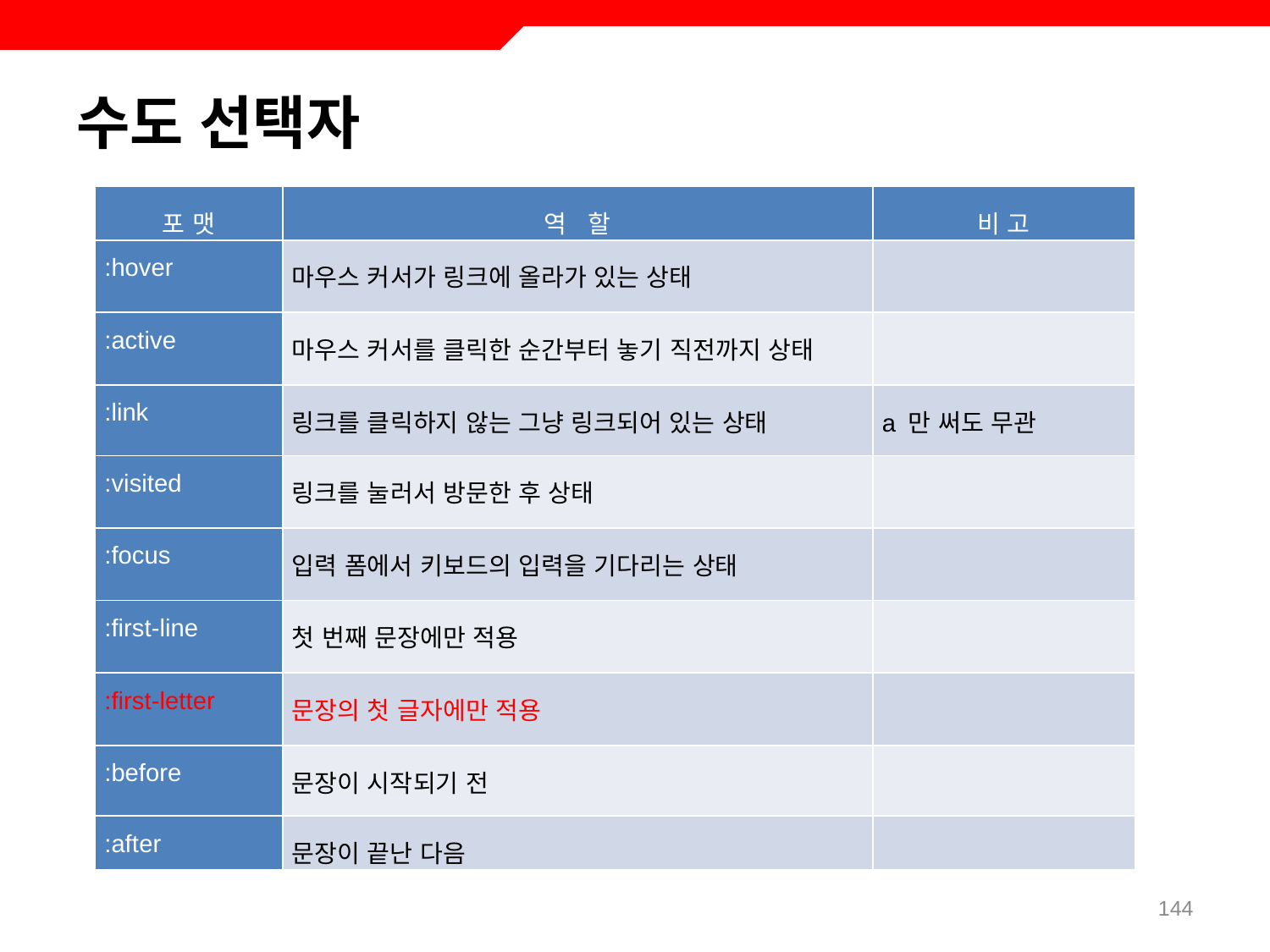

# 수도 선택자
| 포 맷 | 역 할 | 비 고 |
| --- | --- | --- |
| :hover | 마우스 커서가 링크에 올라가 있는 상태 |  |
| :active | 마우스 커서를 클릭한 순간부터 놓기 직전까지 상태 |  |
| :link | 링크를 클릭하지 않는 그냥 링크되어 있는 상태 | a 만 써도 무관 |
| :visited | 링크를 눌러서 방문한 후 상태 |  |
| :focus | 입력 폼에서 키보드의 입력을 기다리는 상태 |  |
| :first-line | 첫 번째 문장에만 적용 |  |
| :first-letter | 문장의 첫 글자에만 적용 |  |
| :before | 문장이 시작되기 전 |  |
| :after | 문장이 끝난 다음 |  |
144